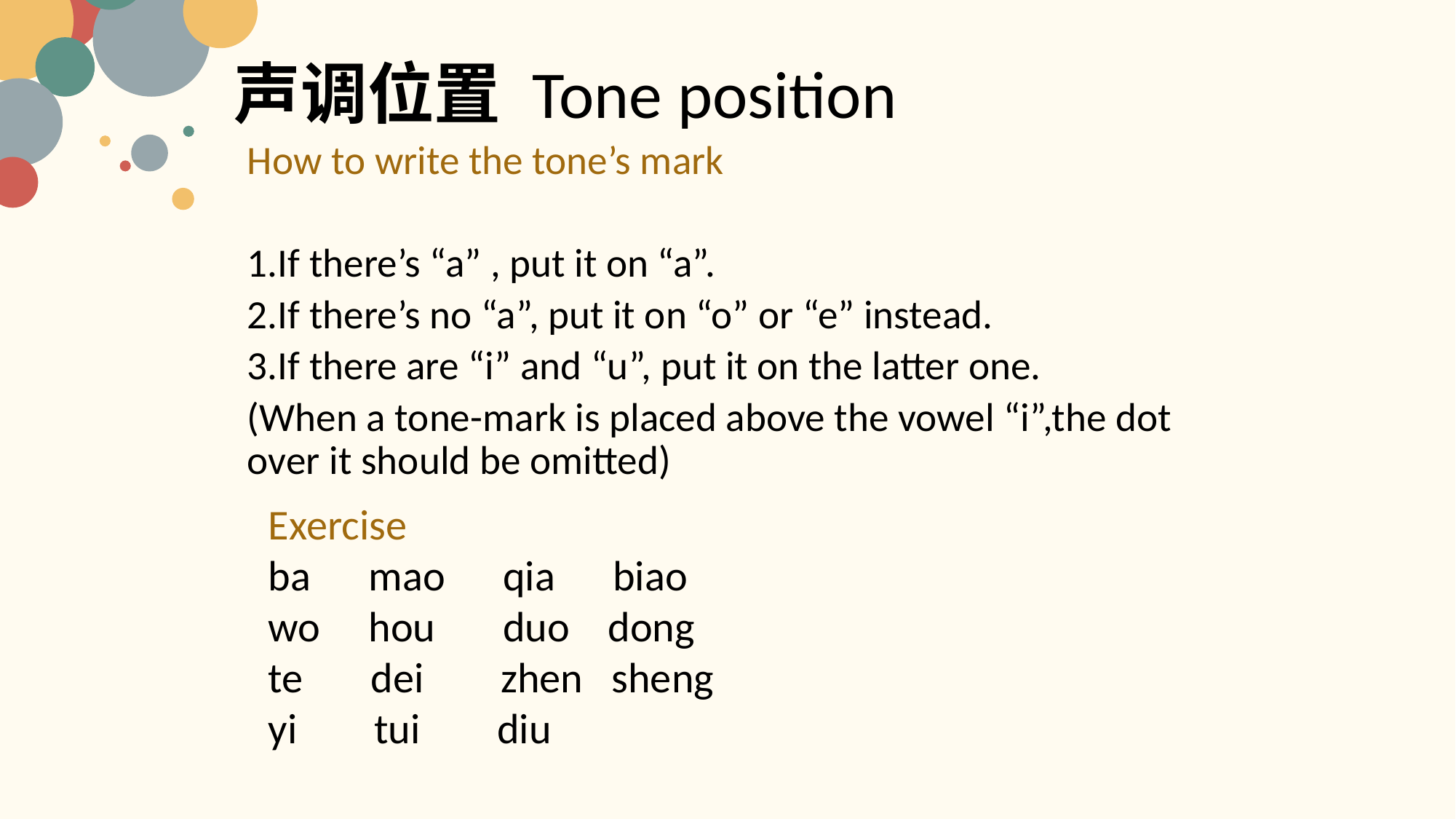

# 声调位置 Tone position
How to write the tone’s mark

1.If there’s “a” , put it on “a”.
2.If there’s no “a”, put it on “o” or “e” instead.
3.If there are “i” and “u”, put it on the latter one.
(When a tone-mark is placed above the vowel “i”,the dot over it should be omitted)

Exercise
ba      mao      qia      biao
wo     hou       duo    dong
te       dei        zhen   sheng
yi        tui        diu